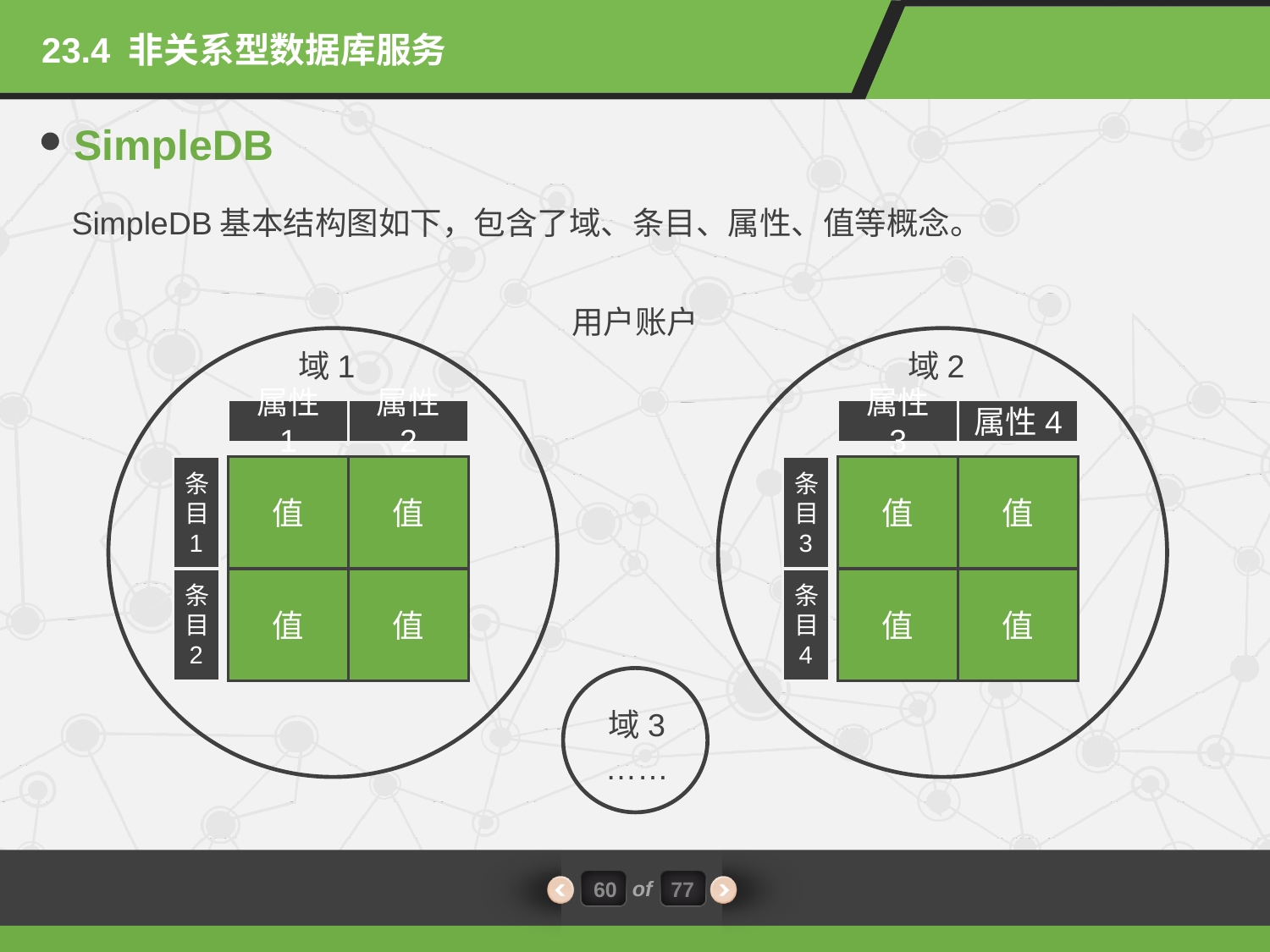

23.4 非关系型数据库服务
SimpleDB

SimpleDB基本结构图如下，包含了域、条目、属性、值等概念。
用户账户

域1
属性 1
属性 2
条目1
条目2
值
值
值
值

域2
属性 3
属性4
条目3
条目4
值
值
值
值

域3
……
60